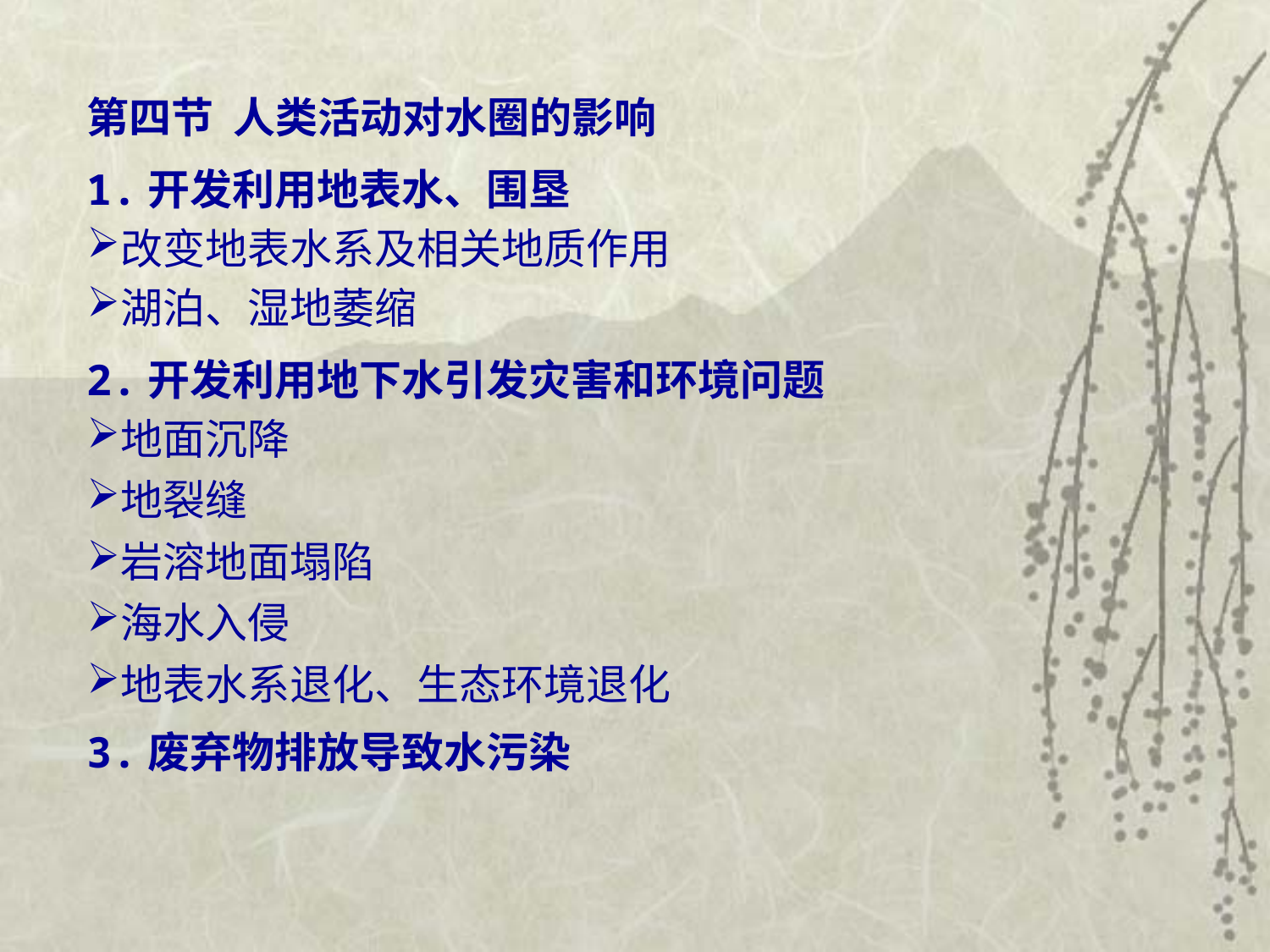

第四节  人类活动对水圈的影响
1.开发利用地表水、围垦
改变地表水系及相关地质作用
湖泊、湿地萎缩
2.开发利用地下水引发灾害和环境问题
地面沉降
地裂缝
岩溶地面塌陷
海水入侵
地表水系退化、生态环境退化
3.废弃物排放导致水污染